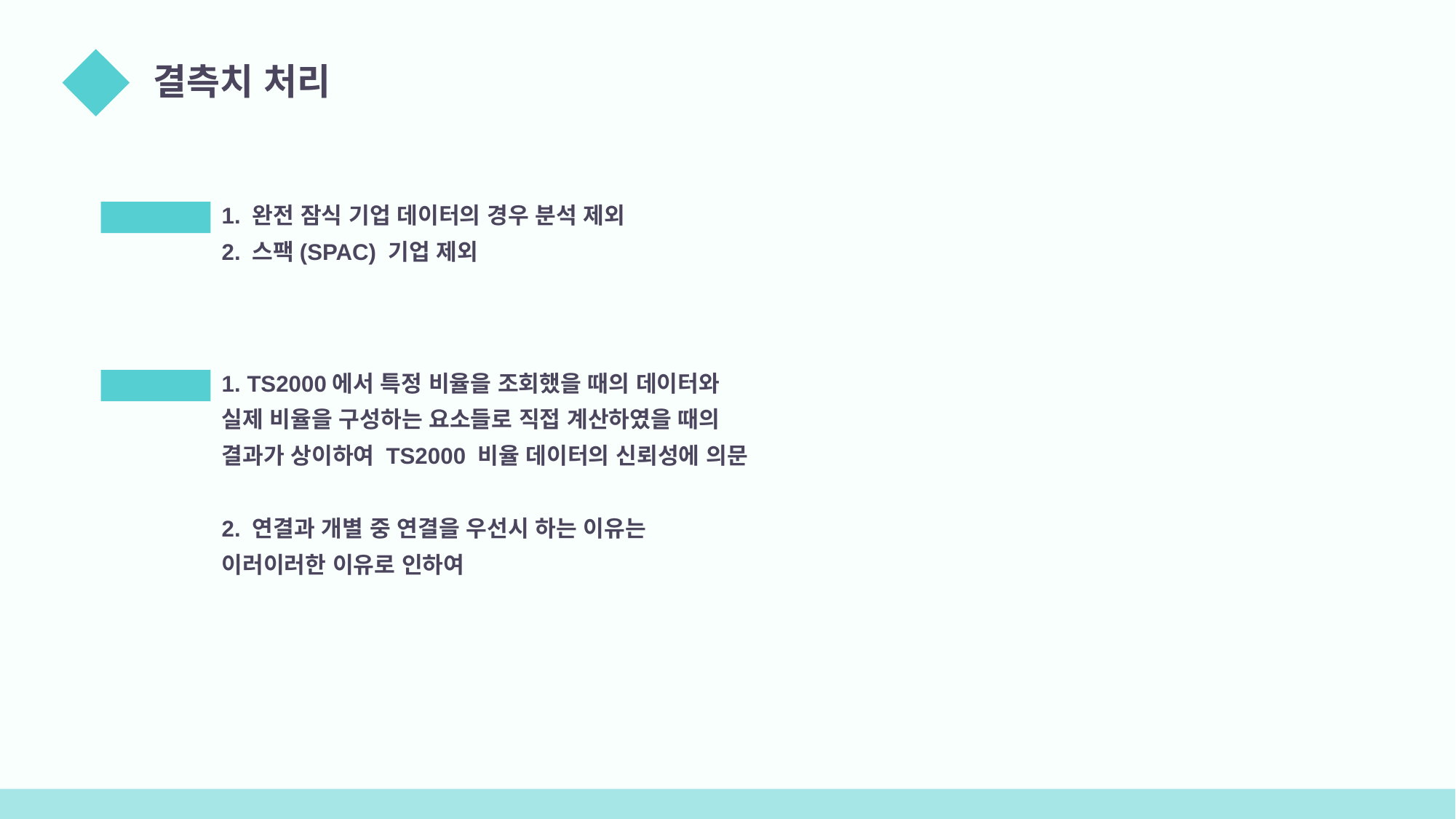

결측치 처리
03
1. 완전 잠식 기업 데이터의 경우 분석 제외
2. 스팩(SPAC) 기업 제외
HOW
1. TS2000에서 특정 비율을 조회했을 때의 데이터와
실제 비율을 구성하는 요소들로 직접 계산하였을 때의
결과가 상이하여 TS2000 비율 데이터의 신뢰성에 의문

2. 연결과 개별 중 연결을 우선시 하는 이유는
이러이러한 이유로 인하여
WHY